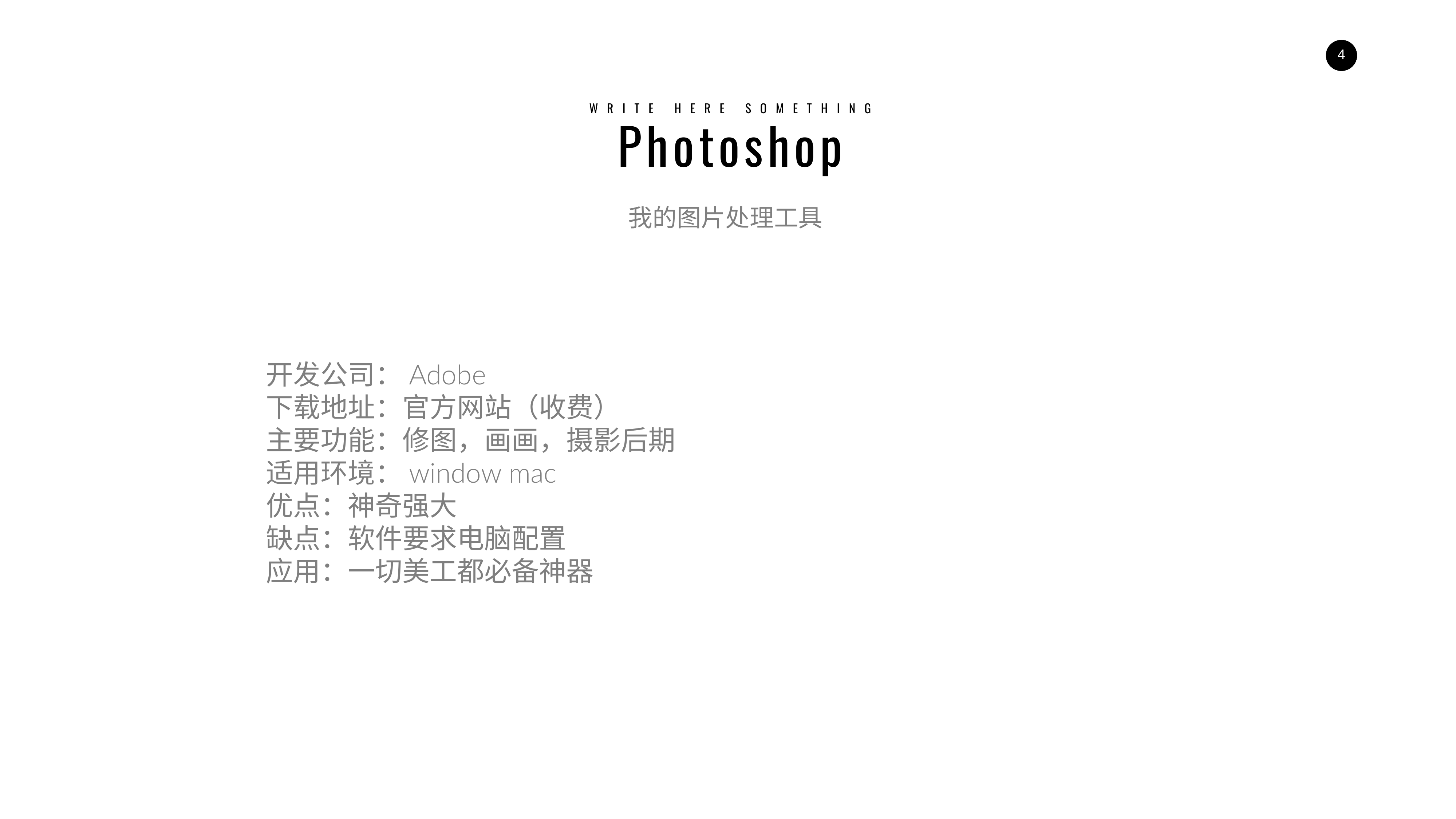

WRITE HERE SOMETHING
Photoshop
我的图片处理工具
开发公司：Adobe
下载地址：官方网站（收费）
主要功能：修图，画画，摄影后期
适用环境：window mac
优点：神奇强大
缺点：软件要求电脑配置
应用：一切美工都必备神器